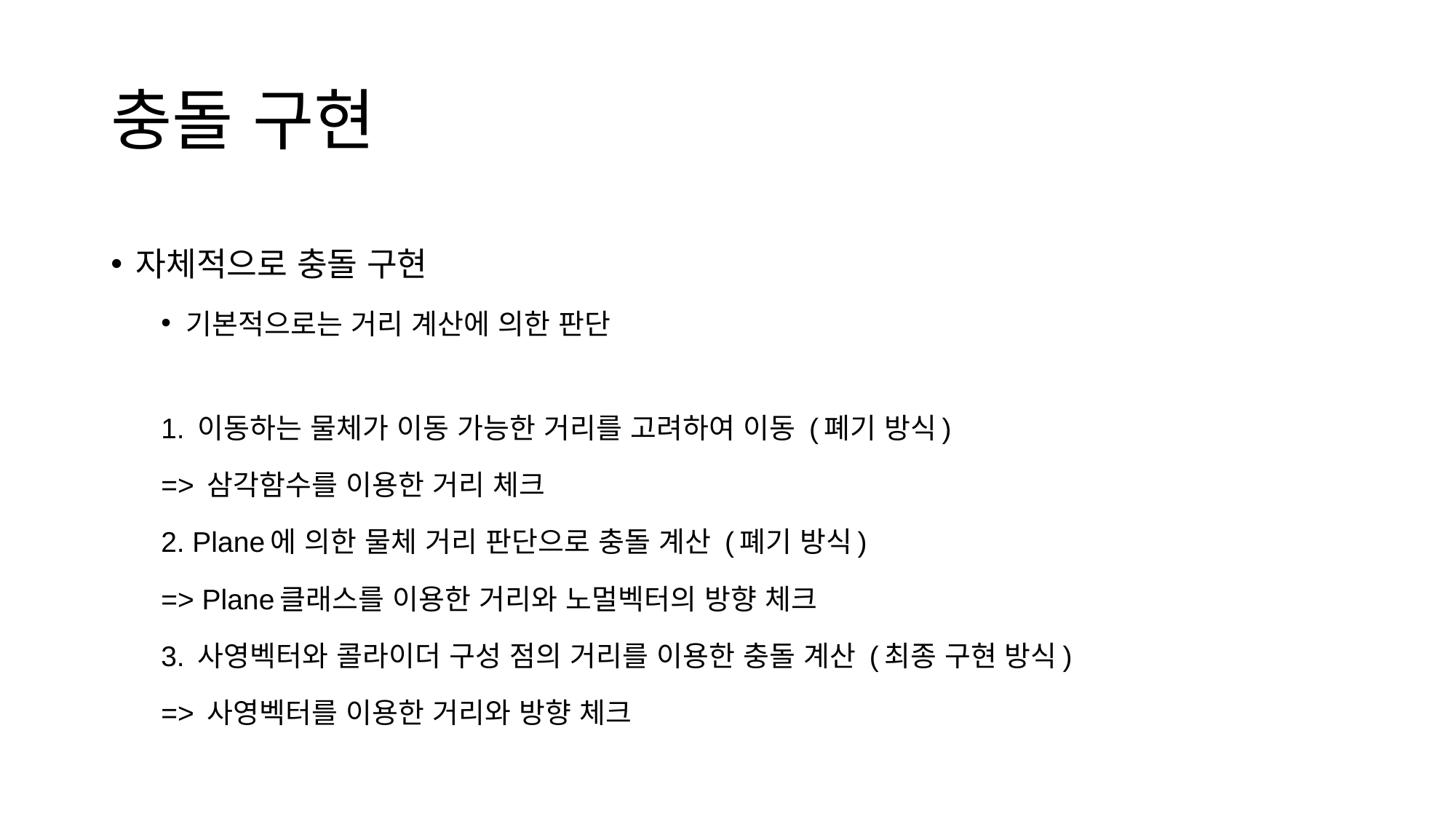

# 충돌 구현
자체적으로 충돌 구현
기본적으로는 거리 계산에 의한 판단

1. 이동하는 물체가 이동 가능한 거리를 고려하여 이동 (폐기 방식)
	=> 삼각함수를 이용한 거리 체크
2. Plane에 의한 물체 거리 판단으로 충돌 계산 (폐기 방식)
	=> Plane클래스를 이용한 거리와 노멀벡터의 방향 체크
3. 사영벡터와 콜라이더 구성 점의 거리를 이용한 충돌 계산 (최종 구현 방식)
	=> 사영벡터를 이용한 거리와 방향 체크